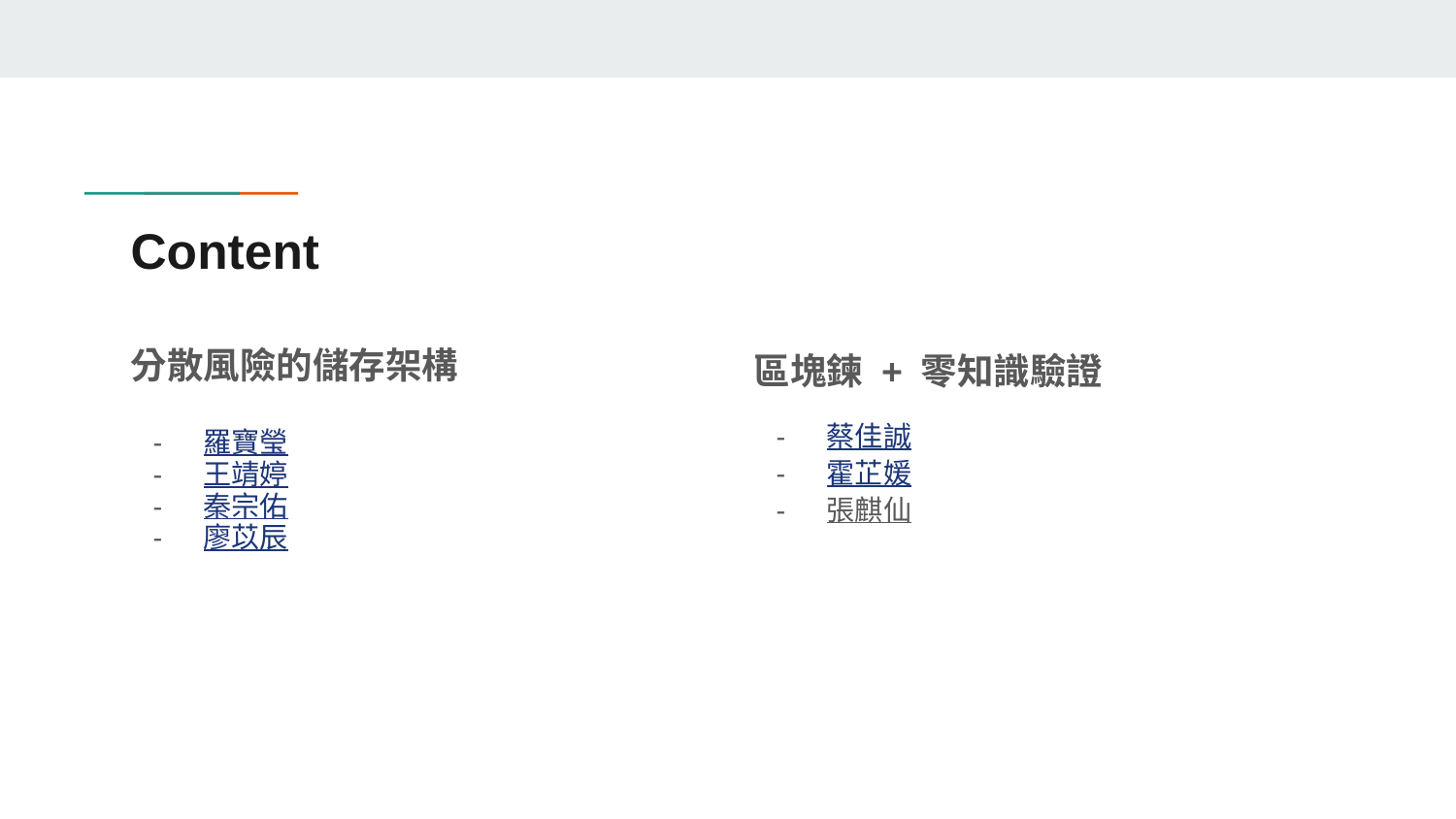

# Content
分散風險的儲存架構

羅寶瑩
王靖婷
秦宗佑
廖苡辰

區塊鍊 + 零知識驗證
蔡佳誠
霍芷媛
張麒仙